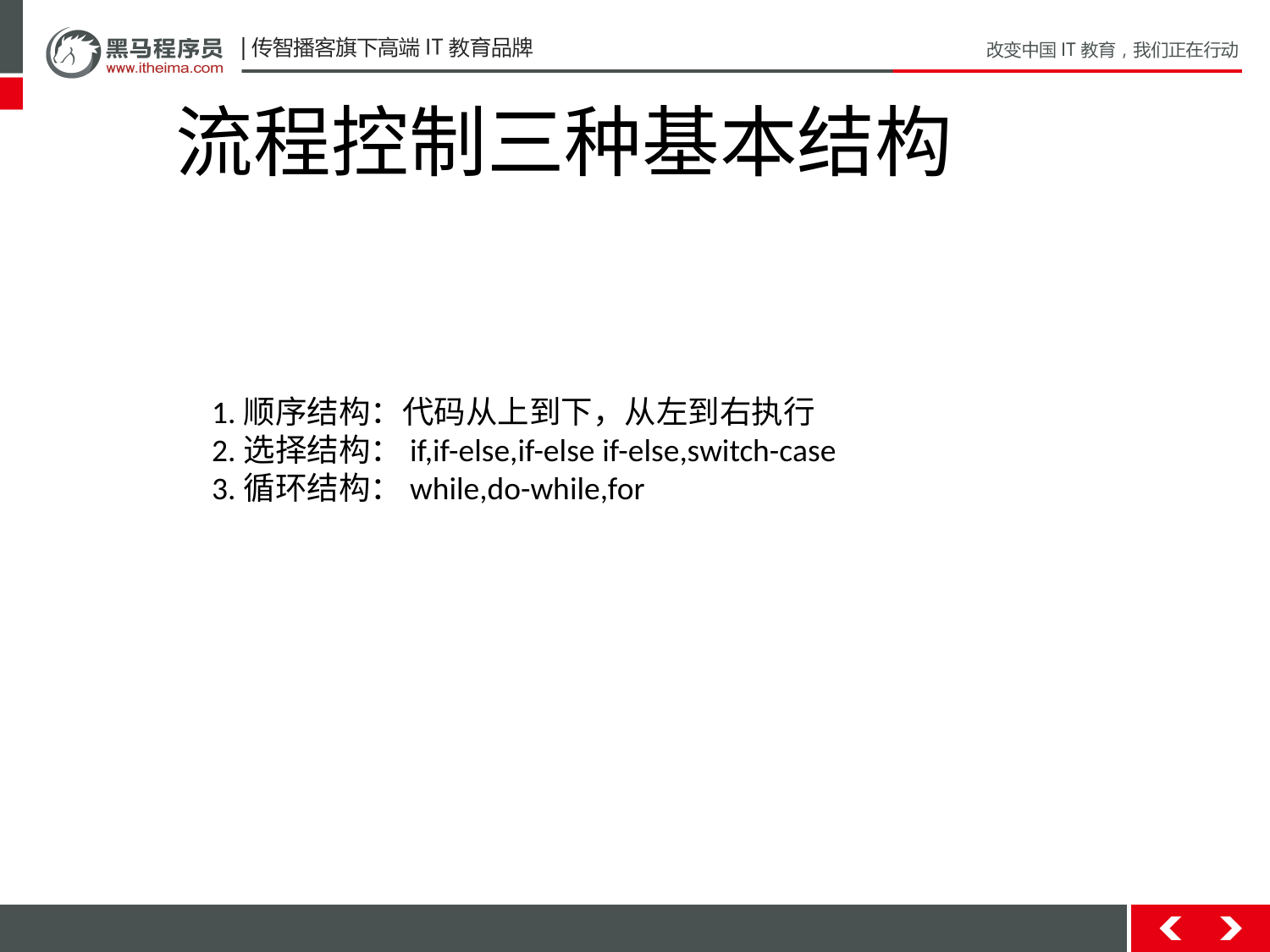

流程控制三种基本结构
1.顺序结构：代码从上到下，从左到右执行
2.选择结构：if,if-else,if-else if-else,switch-case
3.循环结构：while,do-while,for